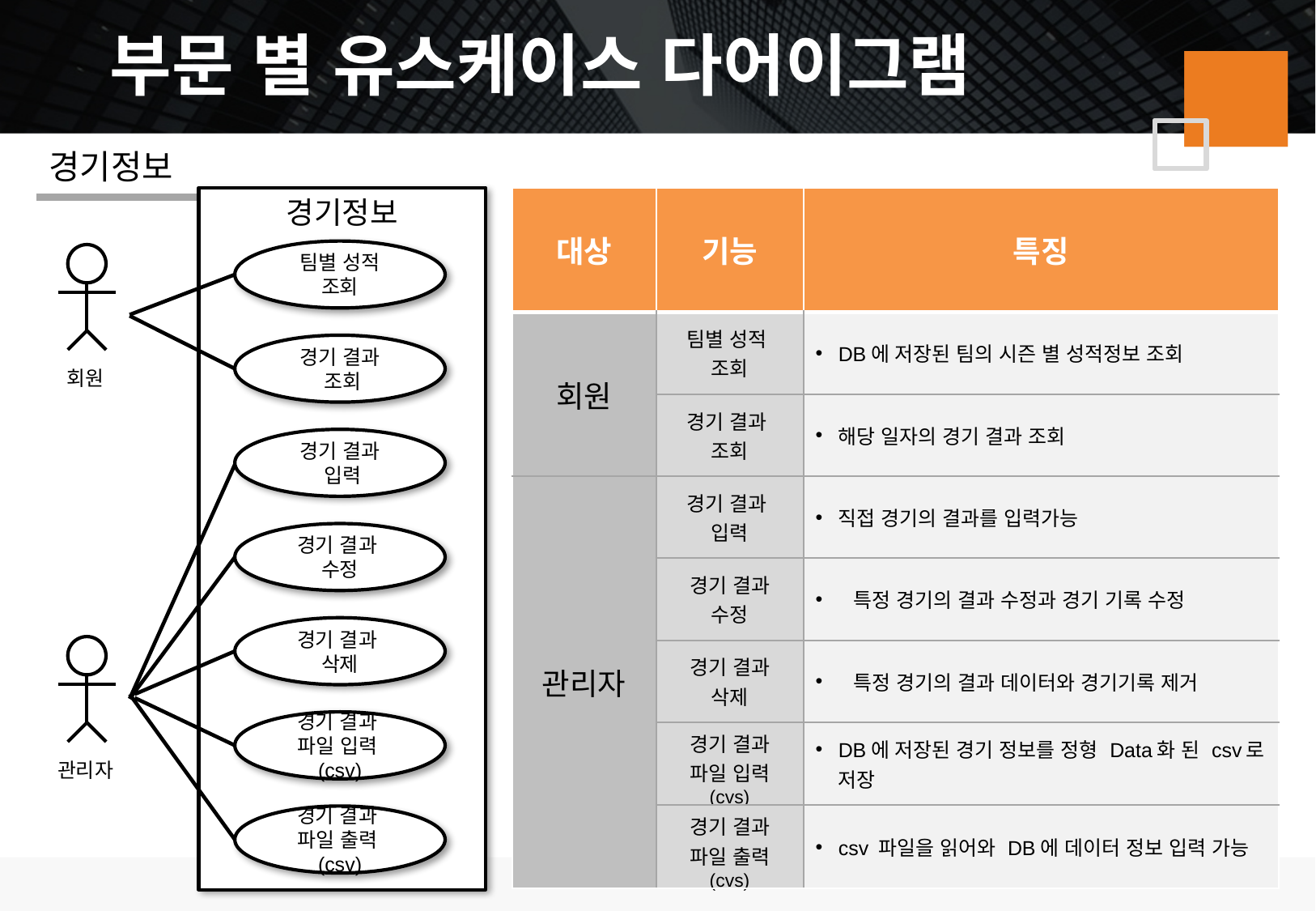

부문 별 유스케이스 다어이그램
경기정보
경기정보
| 대상 | 기능 | 특징 |
| --- | --- | --- |
| 회원 | 팀별 성적 조회 | DB에 저장된 팀의 시즌 별 성적정보 조회 |
|  | 경기 결과 조회 | 해당 일자의 경기 결과 조회 |
| 관리자 | 경기 결과 입력 | 직접 경기의 결과를 입력가능 |
|  | 경기 결과 수정 | 특정 경기의 결과 수정과 경기 기록 수정 |
|  | 경기 결과 삭제 | 특정 경기의 결과 데이터와 경기기록 제거 |
|  | 경기 결과 파일 입력 (cvs) | DB에 저장된 경기 정보를 정형 Data화 된 csv로 저장 |
|  | 경기 결과 파일 출력 (cvs) | csv 파일을 읽어와 DB에 데이터 정보 입력 가능 |
팀별 성적
조회

회원
경기 결과
 조회
경기 결과
 입력
경기 결과
수정
경기 결과
삭제

관리자
경기 결과
파일 입력(csv)
경기 결과
파일 출력(csv)